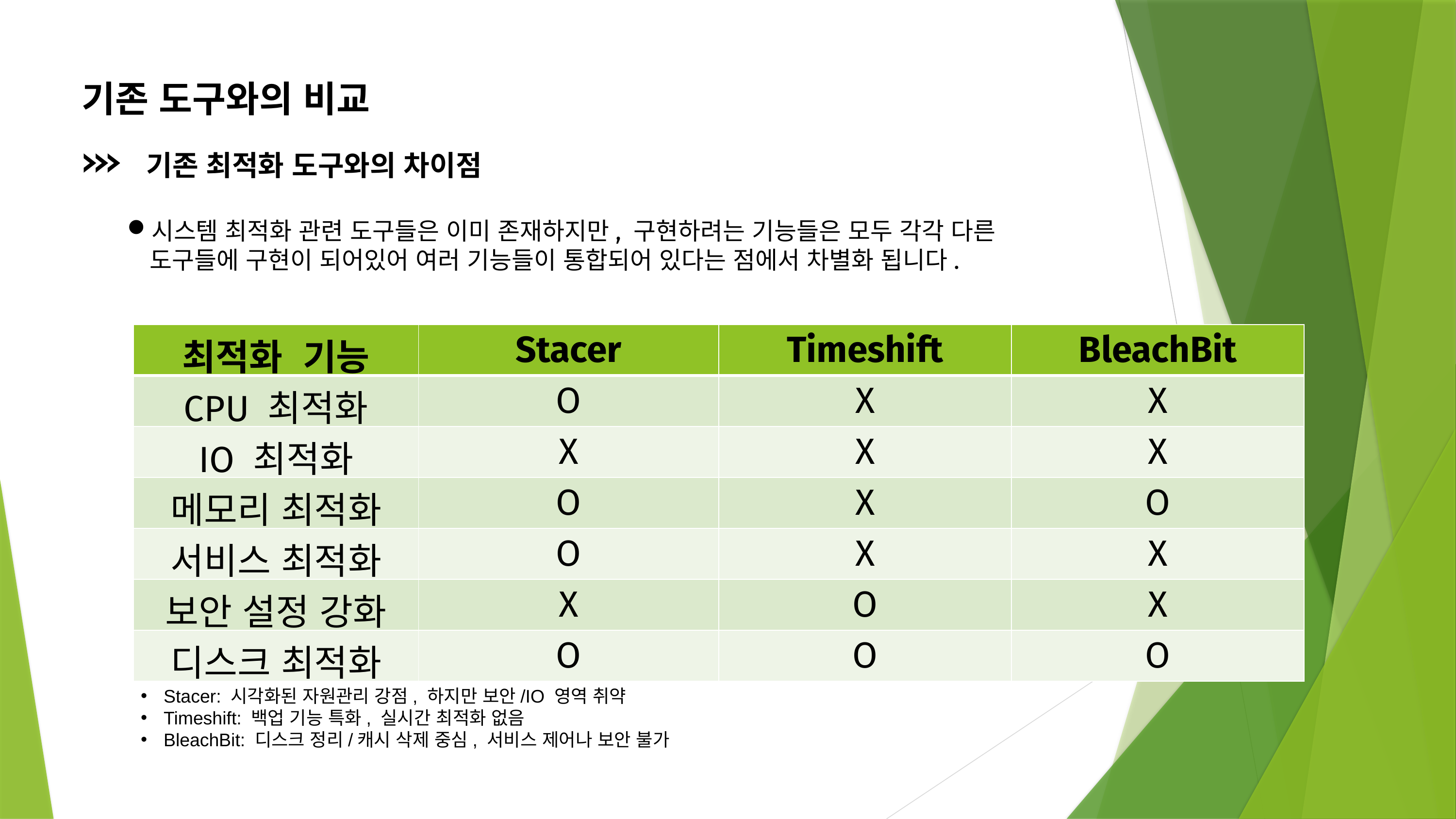

기존 도구와의 비교

기존 최적화 도구와의 차이점
시스템 최적화 관련 도구들은 이미 존재하지만, 구현하려는 기능들은 모두 각각 다른 도구들에 구현이 되어있어 여러 기능들이 통합되어 있다는 점에서 차별화 됩니다.

| 최적화 기능 | Stacer | Timeshift | BleachBit |
| --- | --- | --- | --- |
| CPU 최적화 | O | X | X |
| IO 최적화 | X | X | X |
| 메모리 최적화 | O | X | O |
| 서비스 최적화 | O | X | X |
| 보안 설정 강화 | X | O | X |
| 디스크 최적화 | O | O | O |
Stacer: 시각화된 자원관리 강점, 하지만 보안/IO 영역 취약
Timeshift: 백업 기능 특화, 실시간 최적화 없음
BleachBit: 디스크 정리/캐시 삭제 중심, 서비스 제어나 보안 불가